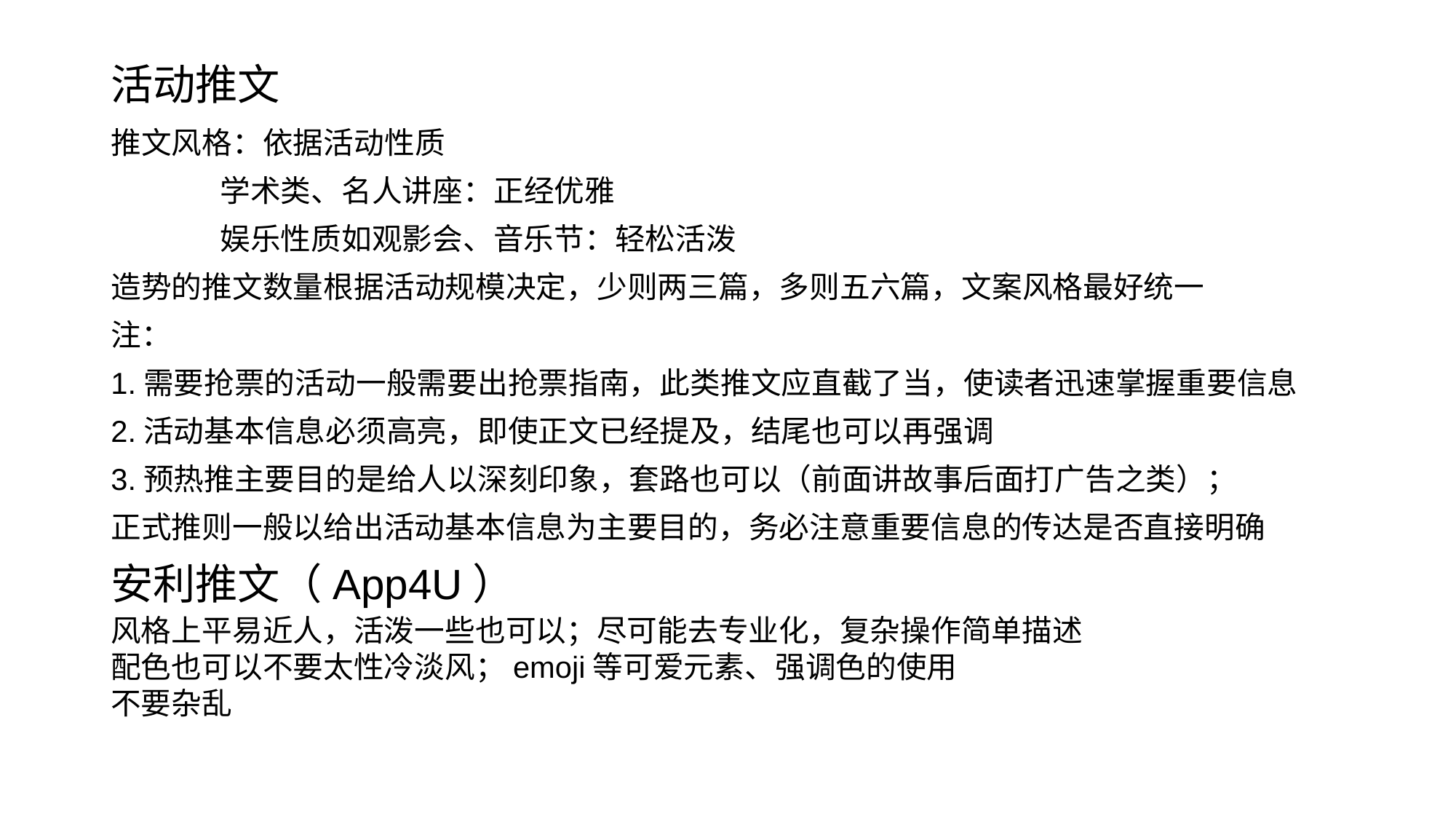

活动推文
推文风格：依据活动性质
	学术类、名人讲座：正经优雅
	娱乐性质如观影会、音乐节：轻松活泼
造势的推文数量根据活动规模决定，少则两三篇，多则五六篇，文案风格最好统一
注：
1.需要抢票的活动一般需要出抢票指南，此类推文应直截了当，使读者迅速掌握重要信息
2.活动基本信息必须高亮，即使正文已经提及，结尾也可以再强调
3.预热推主要目的是给人以深刻印象，套路也可以（前面讲故事后面打广告之类）；
正式推则一般以给出活动基本信息为主要目的，务必注意重要信息的传达是否直接明确

安利推文（App4U）
风格上平易近人，活泼一些也可以；尽可能去专业化，复杂操作简单描述
配色也可以不要太性冷淡风；emoji等可爱元素、强调色的使用
不要杂乱